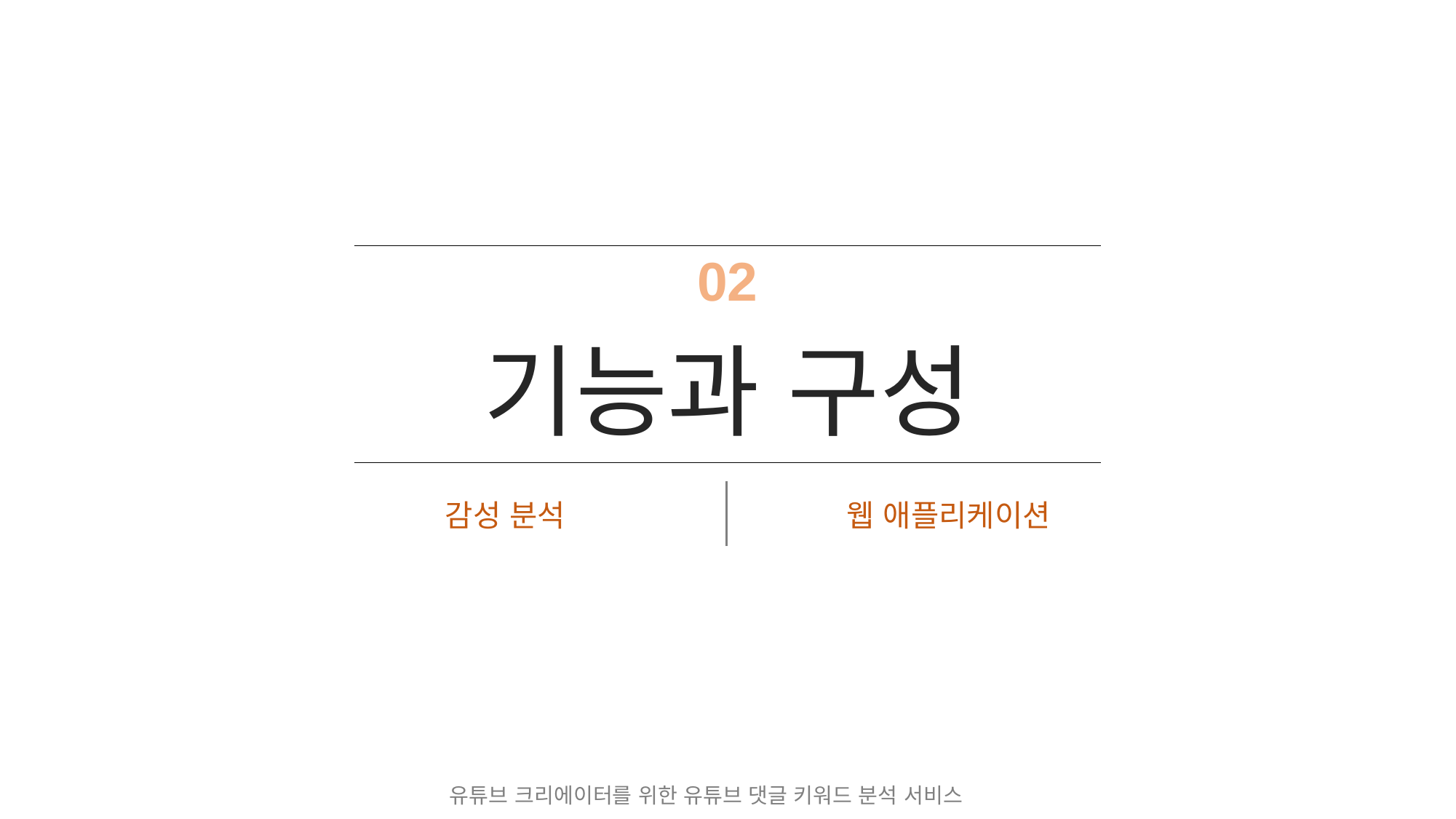

| 02 기능과 구성 |
| --- |
| 감성 분석 | 웹 애플리케이션 |
| --- | --- |
유튜브 크리에이터를 위한 유튜브 댓글 키워드 분석 서비스